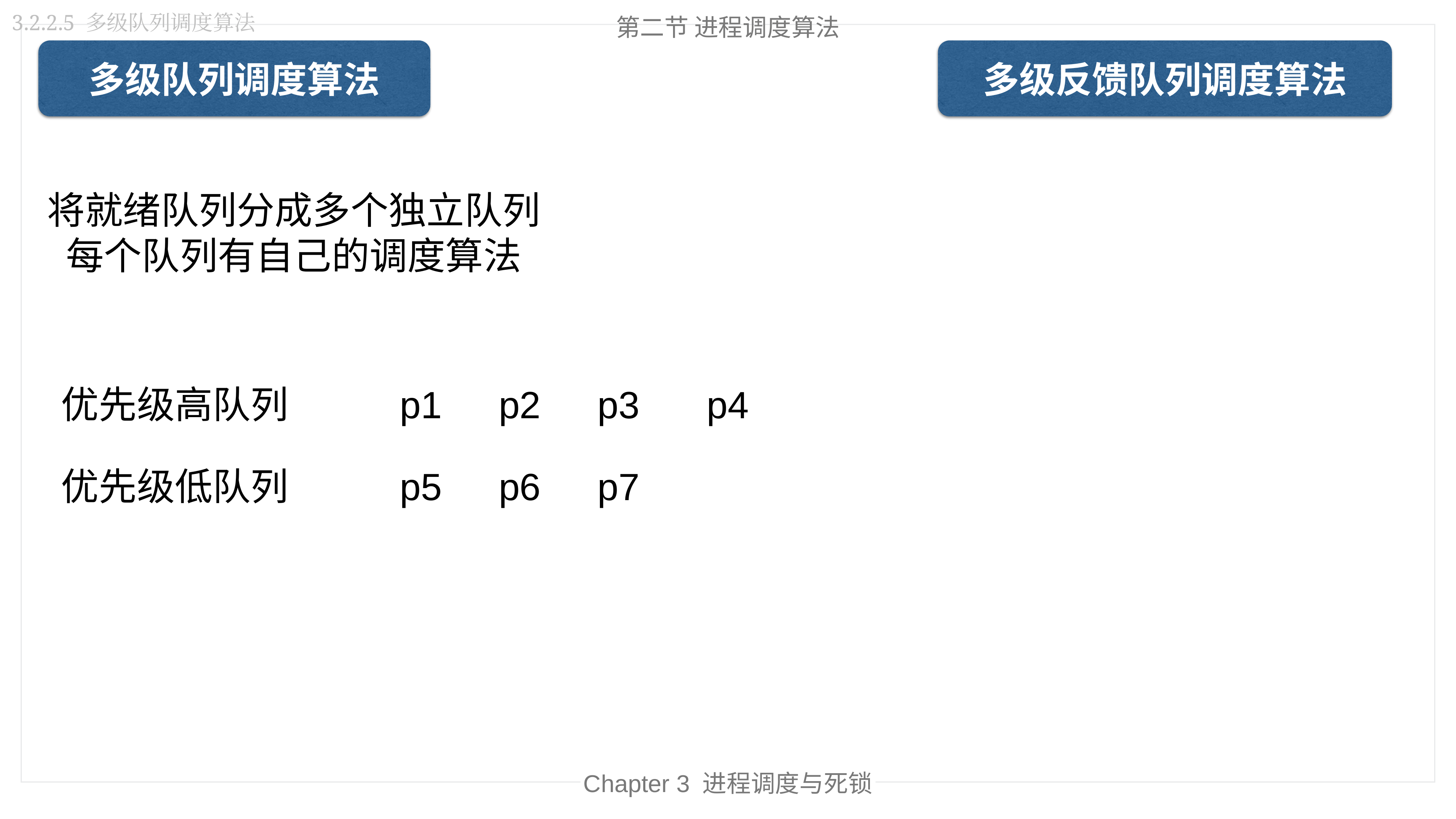

3.2.2.5 多级队列调度算法
第二节 进程调度算法
多级队列调度算法
多级反馈队列调度算法
将就绪队列分成多个独立队列
每个队列有自己的调度算法
优先级高队列
p1
p2
p3
p4
优先级低队列
p5
p6
p7
Chapter 3 进程调度与死锁